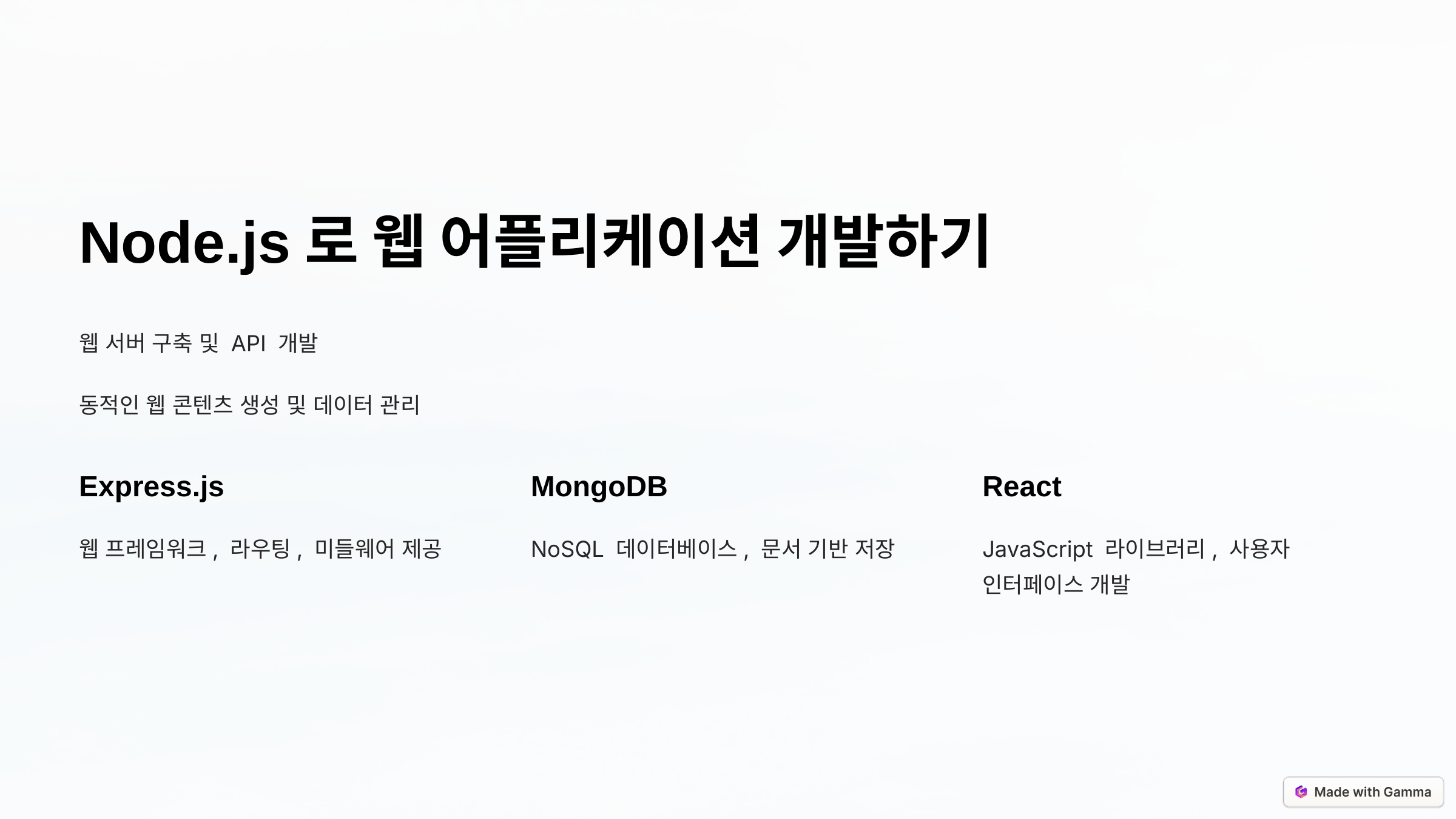

Node.js로 웹 어플리케이션 개발하기
웹 서버 구축 및 API 개발
동적인 웹 콘텐츠 생성 및 데이터 관리
Express.js
MongoDB
React
웹 프레임워크, 라우팅, 미들웨어 제공
NoSQL 데이터베이스, 문서 기반 저장
JavaScript 라이브러리, 사용자 인터페이스 개발